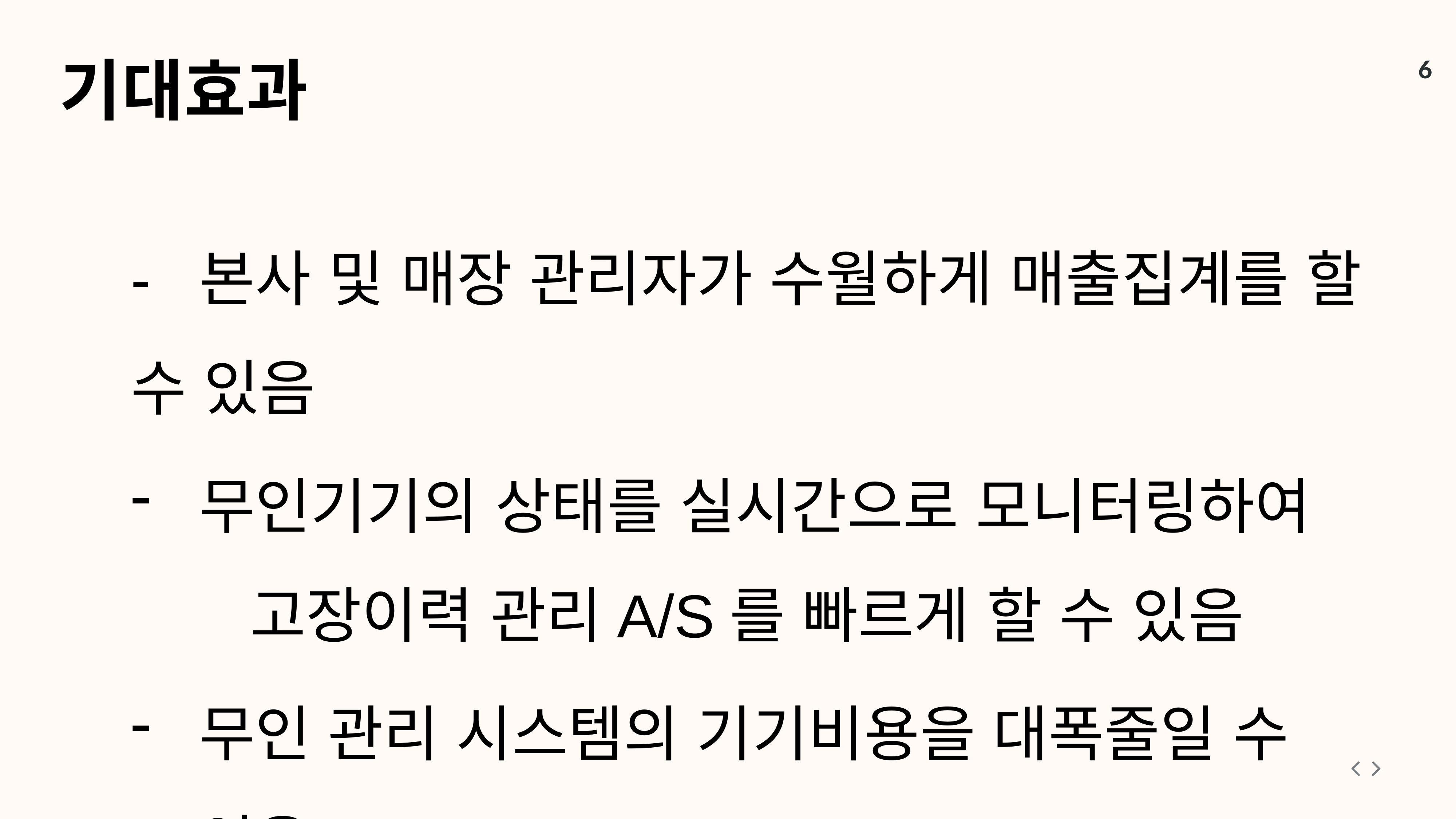

기대효과
-  본사 및 매장 관리자가 수월하게 매출집계를 할 수 있음
무인기기의 상태를 실시간으로 모니터링하여
   고장이력 관리A/S를 빠르게 할 수 있음
무인 관리 시스템의 기기비용을 대폭줄일 수 있음